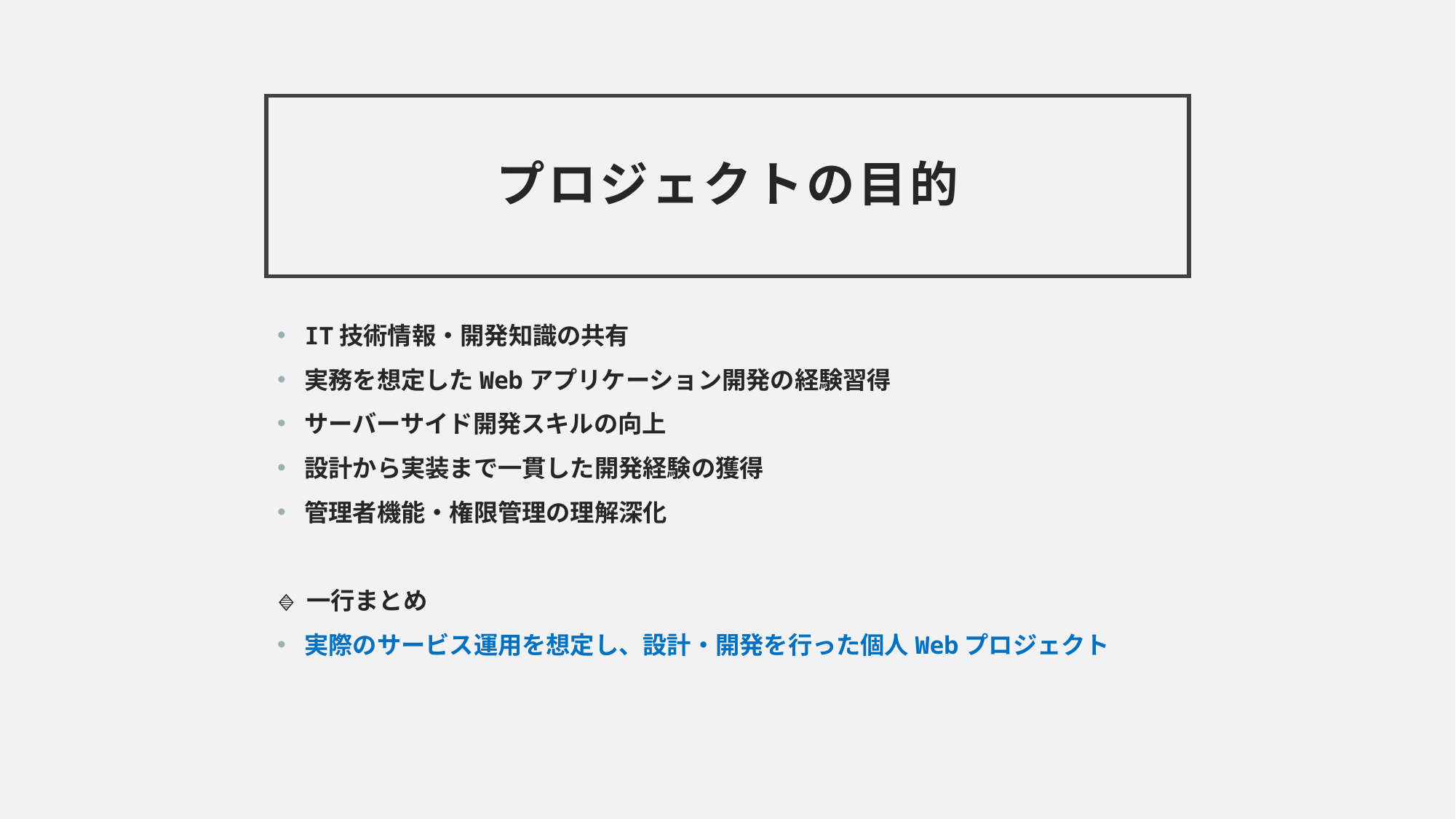

# プロジェクトの目的
IT技術情報・開発知識の共有
実務を想定したWebアプリケーション開発の経験習得
サーバーサイド開発スキルの向上
設計から実装まで一貫した開発経験の獲得
管理者機能・権限管理の理解深化

🔹 一行まとめ
実際のサービス運用を想定し、設計・開発を行った個人Webプロジェクト